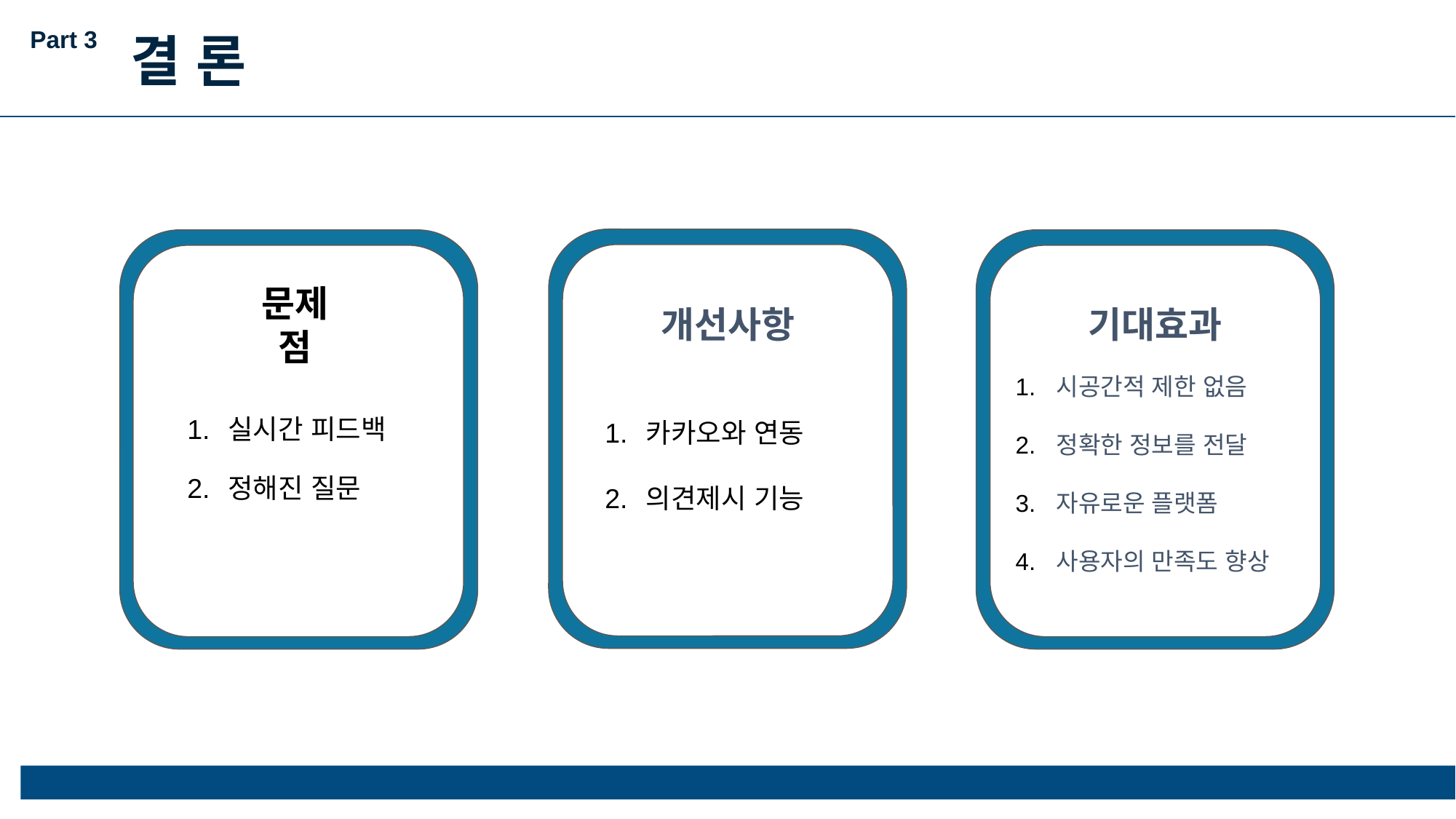

Part 3
결 론

개선사항
카카오와 연동

의견제시 기능

문제점
실시간 피드백

정해진 질문

기대효과
시공간적 제한 없음

정확한 정보를 전달

자유로운 플랫폼

사용자의 만족도 향상